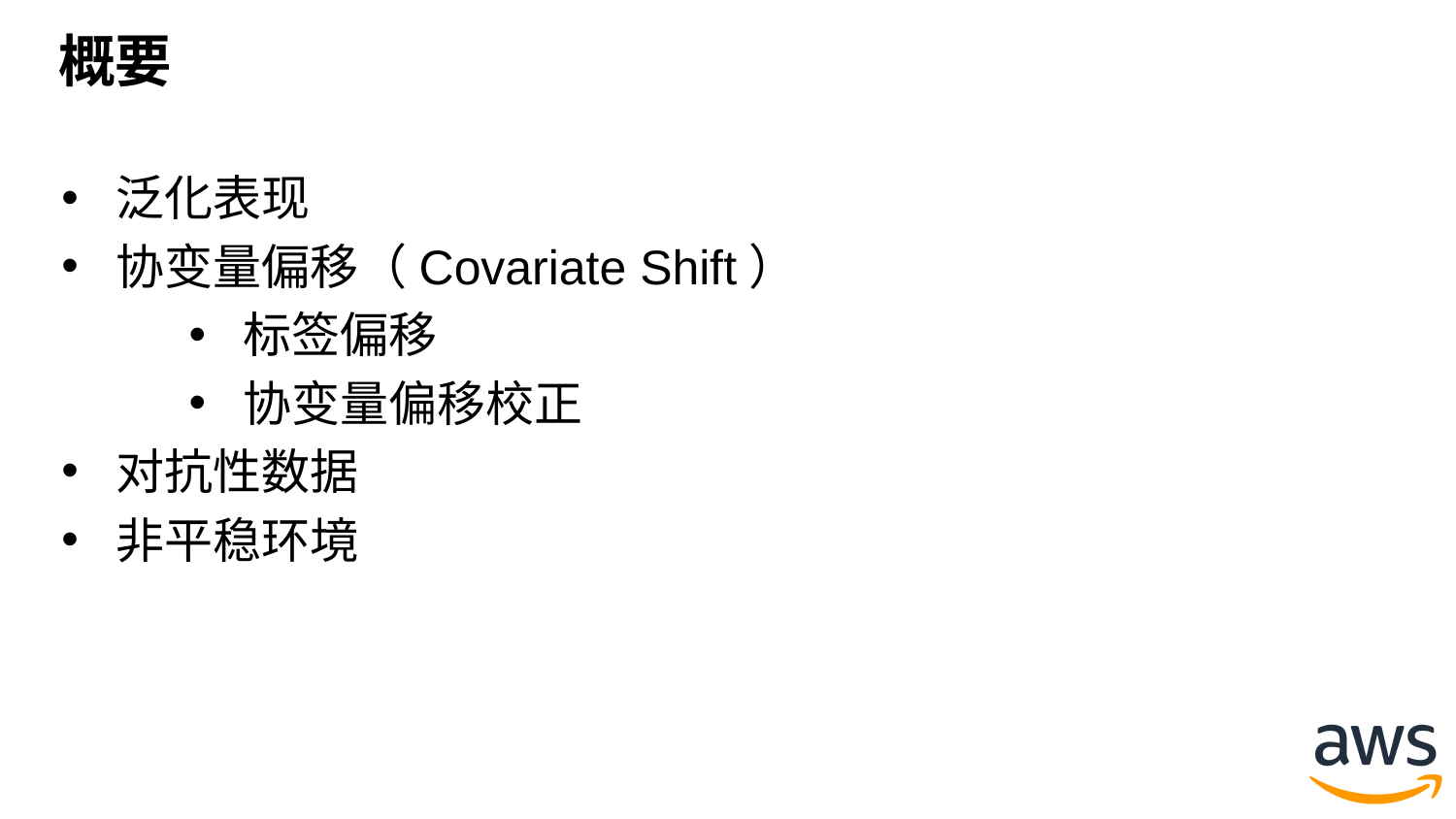

# 概要
泛化表现
协变量偏移（Covariate Shift）
标签偏移
协变量偏移校正
对抗性数据
非平稳环境